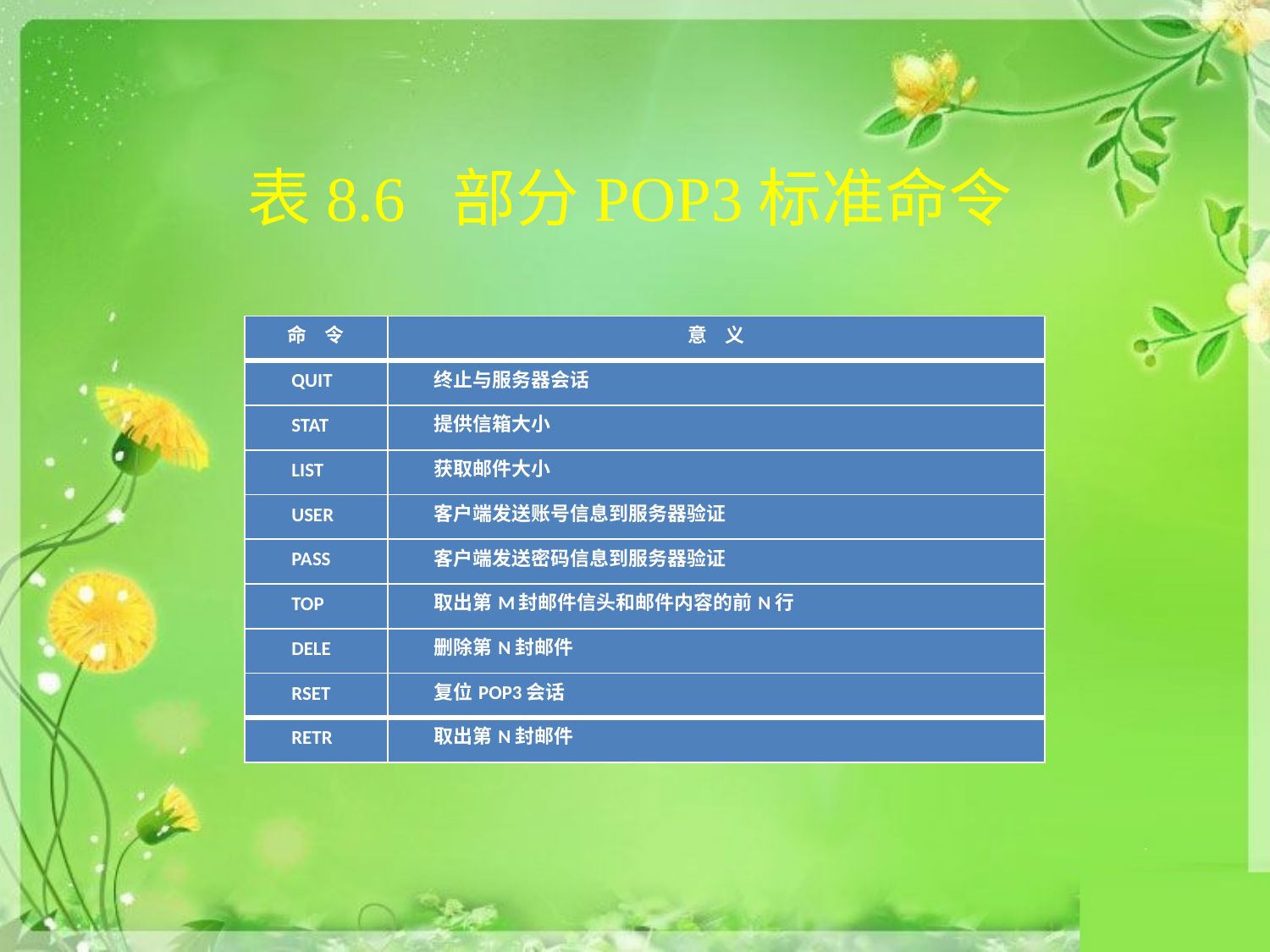

# 表8.6  部分POP3标准命令
| 命 令 | 意 义 |
| --- | --- |
| QUIT | 终止与服务器会话 |
| STAT | 提供信箱大小 |
| LIST | 获取邮件大小 |
| USER | 客户端发送账号信息到服务器验证 |
| PASS | 客户端发送密码信息到服务器验证 |
| TOP | 取出第M封邮件信头和邮件内容的前N行 |
| DELE | 删除第N封邮件 |
| RSET | 复位POP3会话 |
| RETR | 取出第N封邮件 |